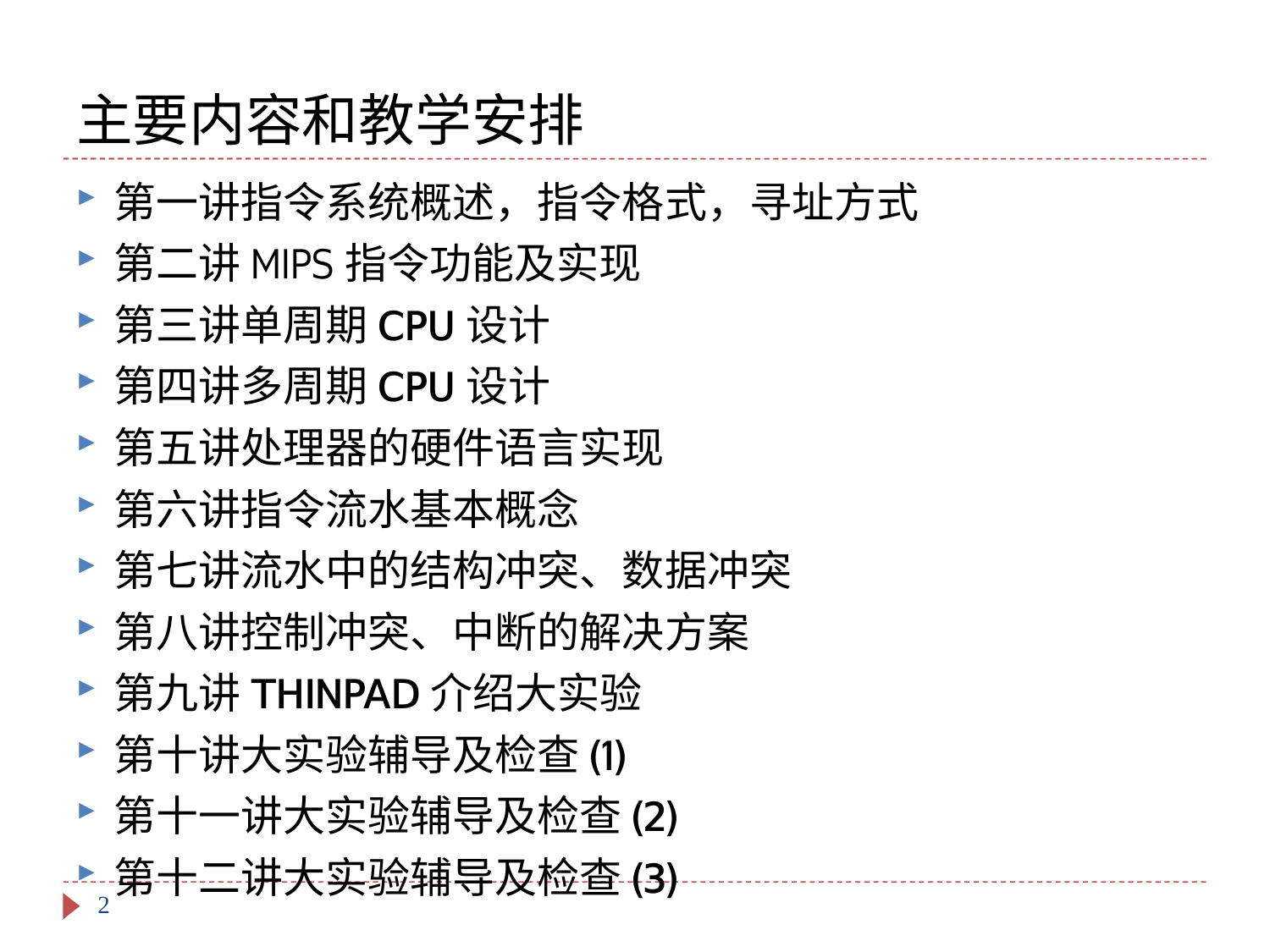

# 主要内容和教学安排
第一讲指令系统概述，指令格式，寻址方式
第二讲MIPS指令功能及实现
第三讲单周期CPU设计
第四讲多周期CPU设计
第五讲处理器的硬件语言实现
第六讲指令流水基本概念
第七讲流水中的结构冲突、数据冲突
第八讲控制冲突、中断的解决方案
第九讲THINPAD介绍大实验
第十讲大实验辅导及检查(1)
第十一讲大实验辅导及检查(2)
第十二讲大实验辅导及检查(3)

2